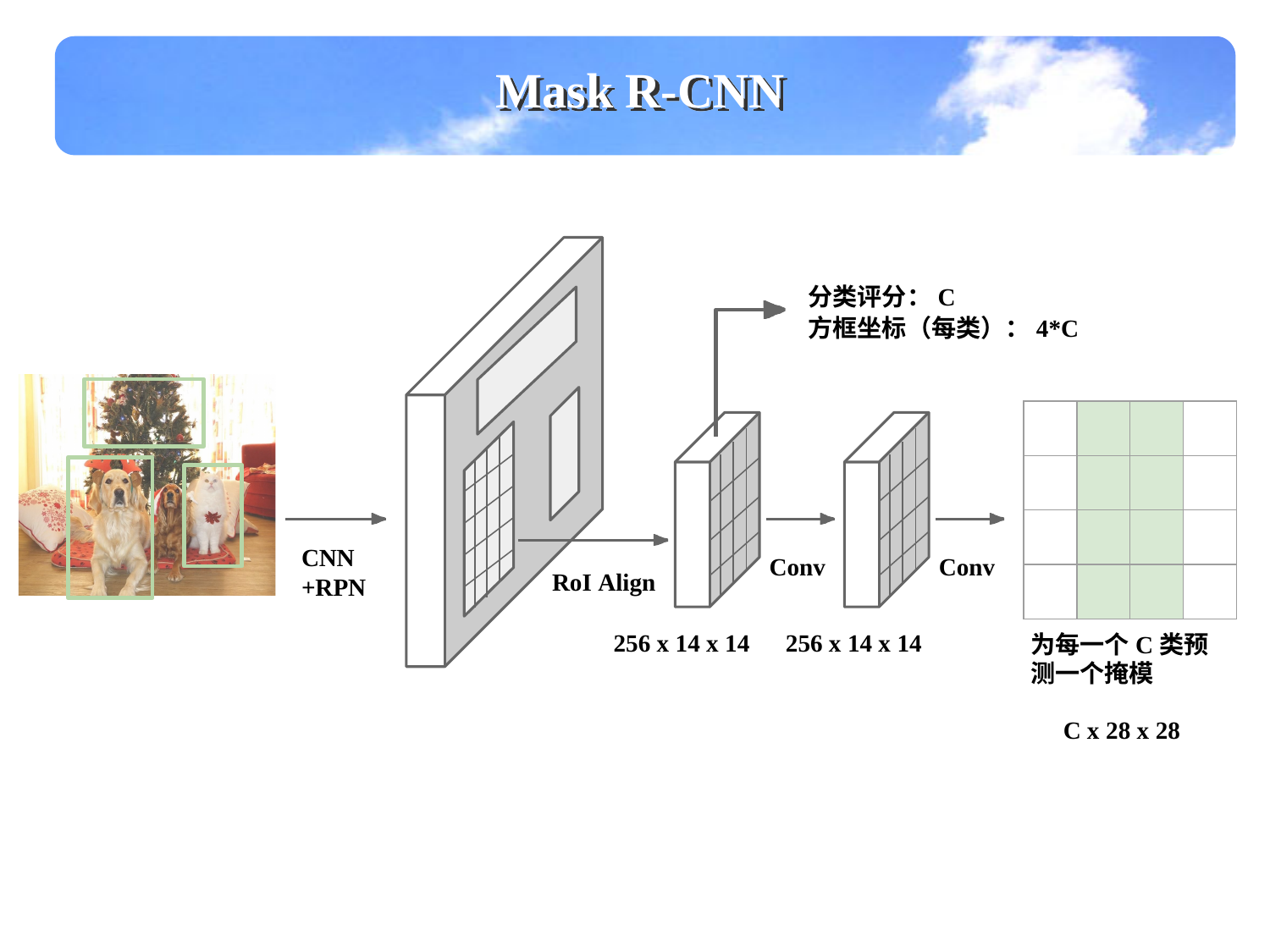

Mask R-CNN

分类评分：C
方框坐标（每类）：4*C

|  |  |  |  |
| --- | --- | --- | --- |
|  |  |  |  |
|  |  |  |  |
|  |  |  |  |

CNN
+RPN
Conv
Conv
RoI Align
256 x 14 x 14
256 x 14 x 14
为每一个C类预测一个掩模
C x 28 x 28